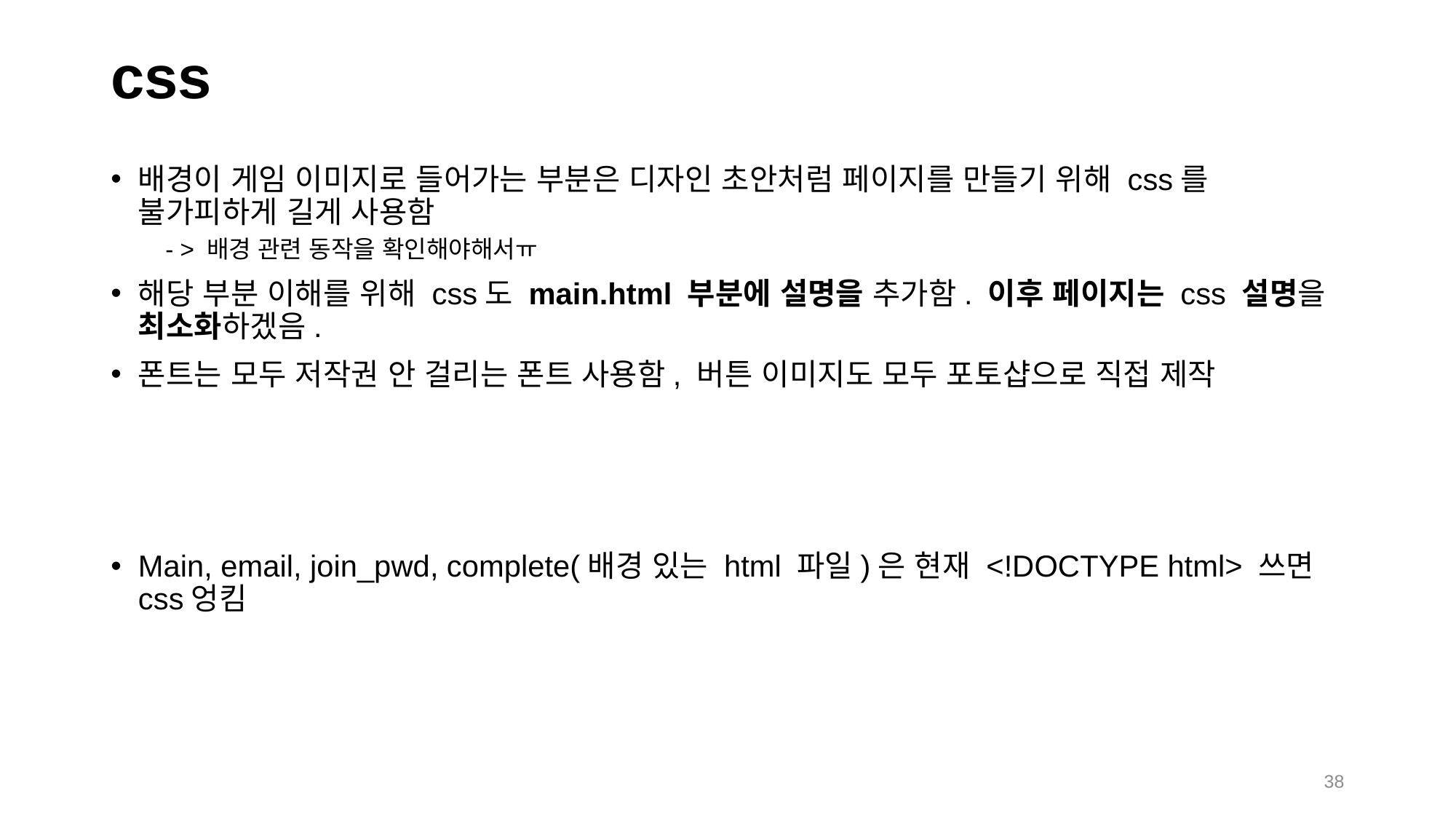

# css
배경이 게임 이미지로 들어가는 부분은 디자인 초안처럼 페이지를 만들기 위해 css를 불가피하게 길게 사용함
- > 배경 관련 동작을 확인해야해서ㅠ
해당 부분 이해를 위해 css도 main.html 부분에 설명을 추가함. 이후 페이지는 css 설명을 최소화하겠음.
폰트는 모두 저작권 안 걸리는 폰트 사용함, 버튼 이미지도 모두 포토샵으로 직접 제작

Main, email, join_pwd, complete(배경 있는 html 파일)은 현재 <!DOCTYPE html> 쓰면 css엉킴
38